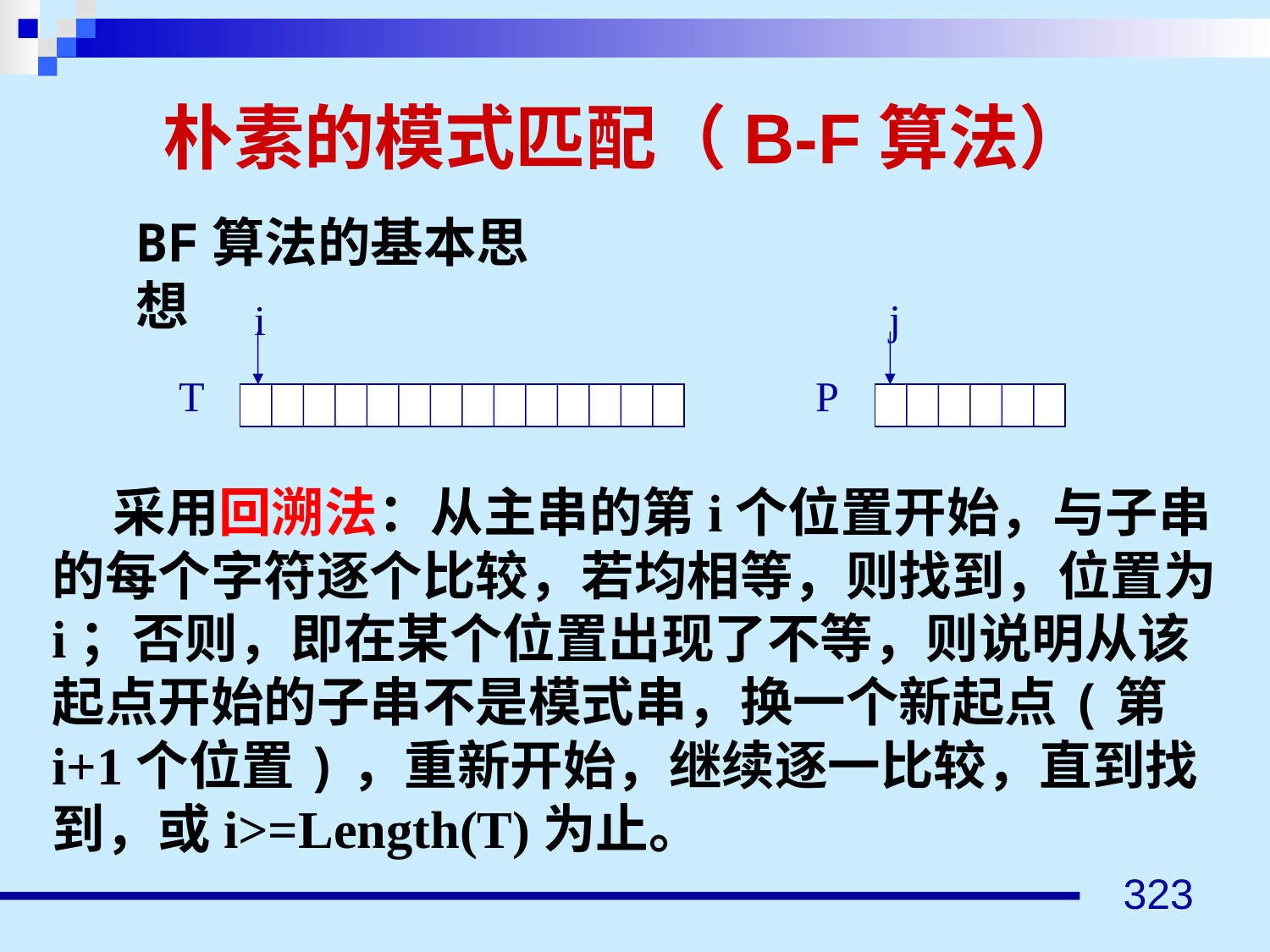

# 朴素的模式匹配（B-F算法）
BF算法的基本思想
j
i

T
P

    采用回溯法：从主串的第i个位置开始，与子串的每个字符逐个比较，若均相等，则找到，位置为i；否则，即在某个位置出现了不等，则说明从该起点开始的子串不是模式串，换一个新起点(第i+1个位置)，重新开始，继续逐一比较，直到找到，或i>=Length(T)为止。
323